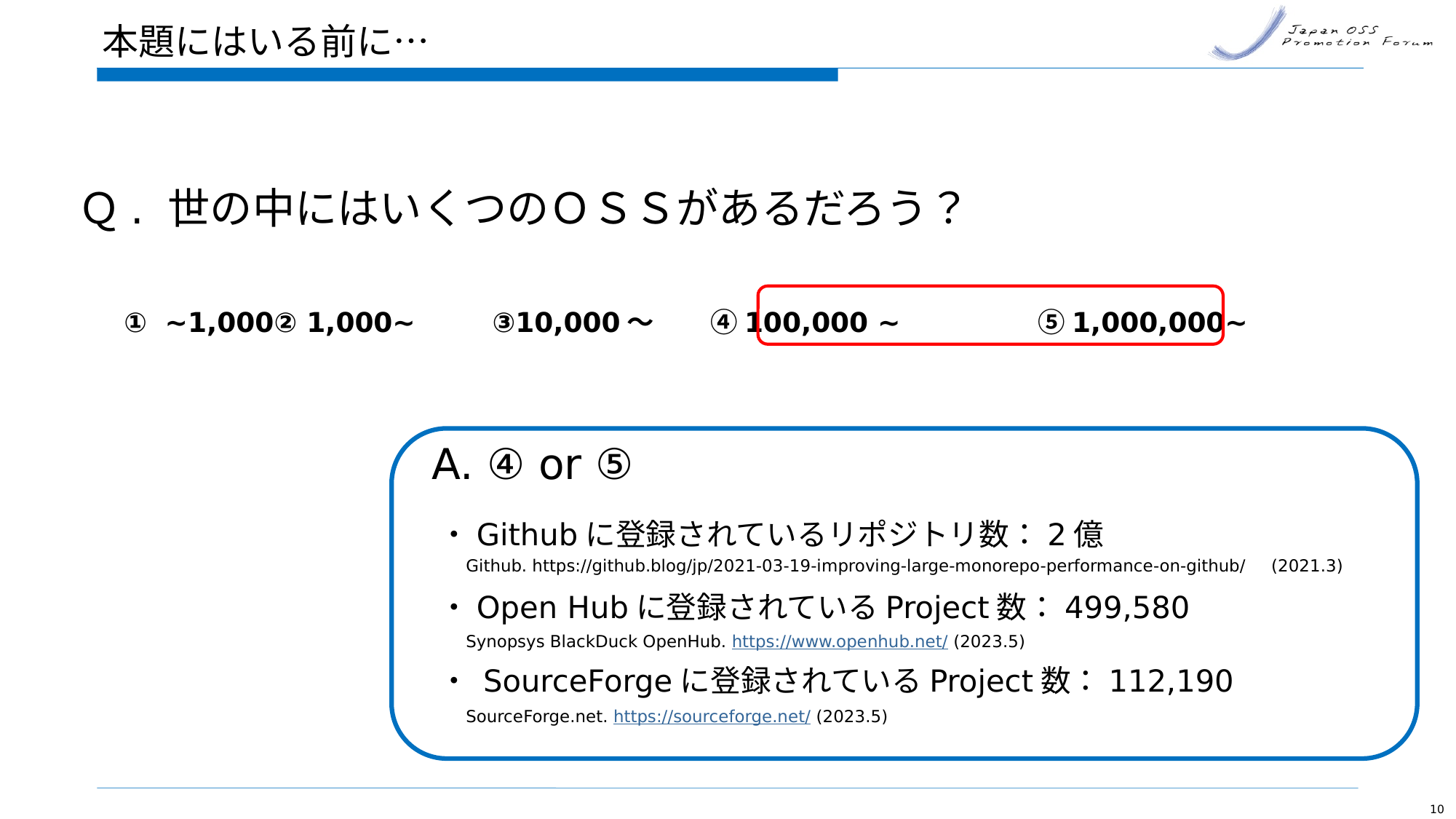

# 本題にはいる前に…
Ｑ. 世の中にはいくつのＯＳＳがあるだろう？
~1,000	② 1,000~	③10,000～	④100,000 ~　	⑤1,000,000~

A. ④ or ⑤
・Githubに登録されているリポジトリ数：2億

・Open Hubに登録されているProject数：499,580

・ SourceForgeに登録されているProject数：112,190

Github. https://github.blog/jp/2021-03-19-improving-large-monorepo-performance-on-github/　(2021.3)
Synopsys BlackDuck OpenHub. https://www.openhub.net/ (2023.5)

SourceForge.net. https://sourceforge.net/ (2023.5)
10